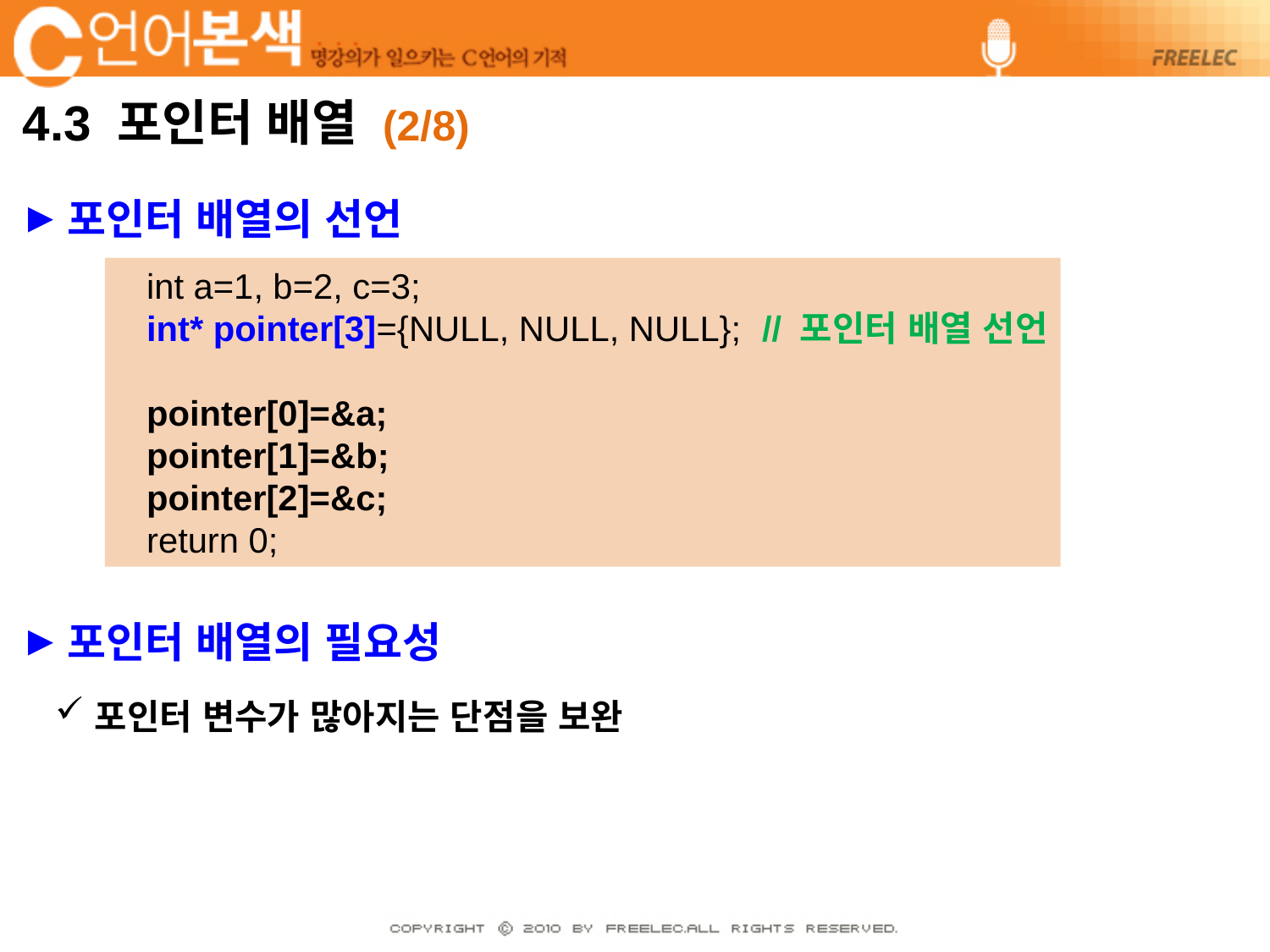

# 4.3 포인터 배열 (2/8)
포인터 배열의 선언

포인터 배열의 필요성
포인터 변수가 많아지는 단점을 보완
   int a=1, b=2, c=3;
   int* pointer[3]={NULL, NULL, NULL};	 // 포인터 배열 선언

   pointer[0]=&a;
   pointer[1]=&b;
   pointer[2]=&c;
   return 0;